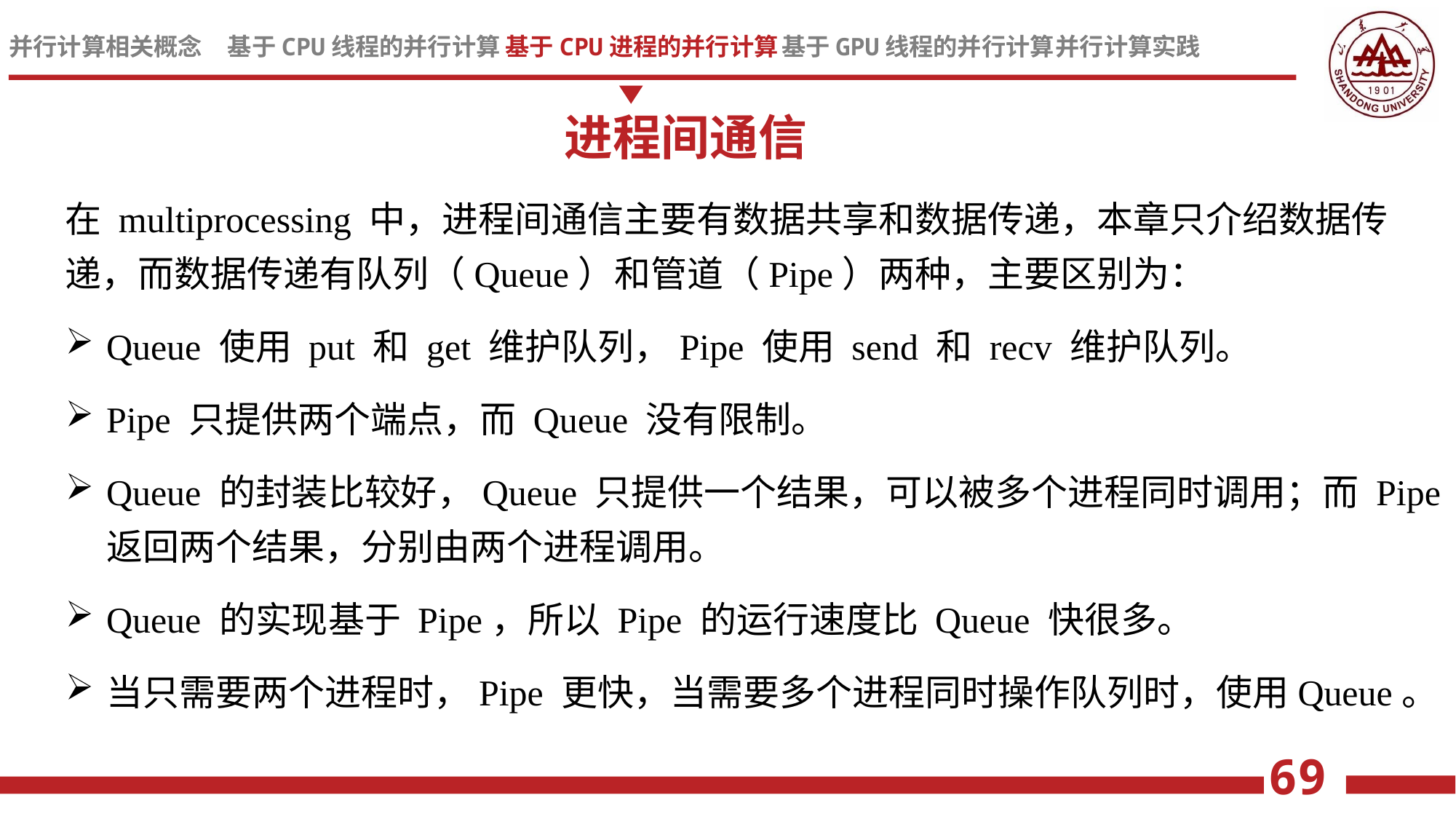

进程间通信
在 multiprocessing 中，进程间通信主要有数据共享和数据传递，本章只介绍数据传递，而数据传递有队列（Queue）和管道（Pipe）两种，主要区别为：
Queue 使用 put 和 get 维护队列，Pipe 使用 send 和 recv 维护队列。
Pipe 只提供两个端点，而 Queue 没有限制。
Queue 的封装比较好，Queue 只提供一个结果，可以被多个进程同时调用；而 Pipe 返回两个结果，分别由两个进程调用。
Queue 的实现基于 Pipe，所以 Pipe 的运行速度比 Queue 快很多。
当只需要两个进程时，Pipe 更快，当需要多个进程同时操作队列时，使用Queue。